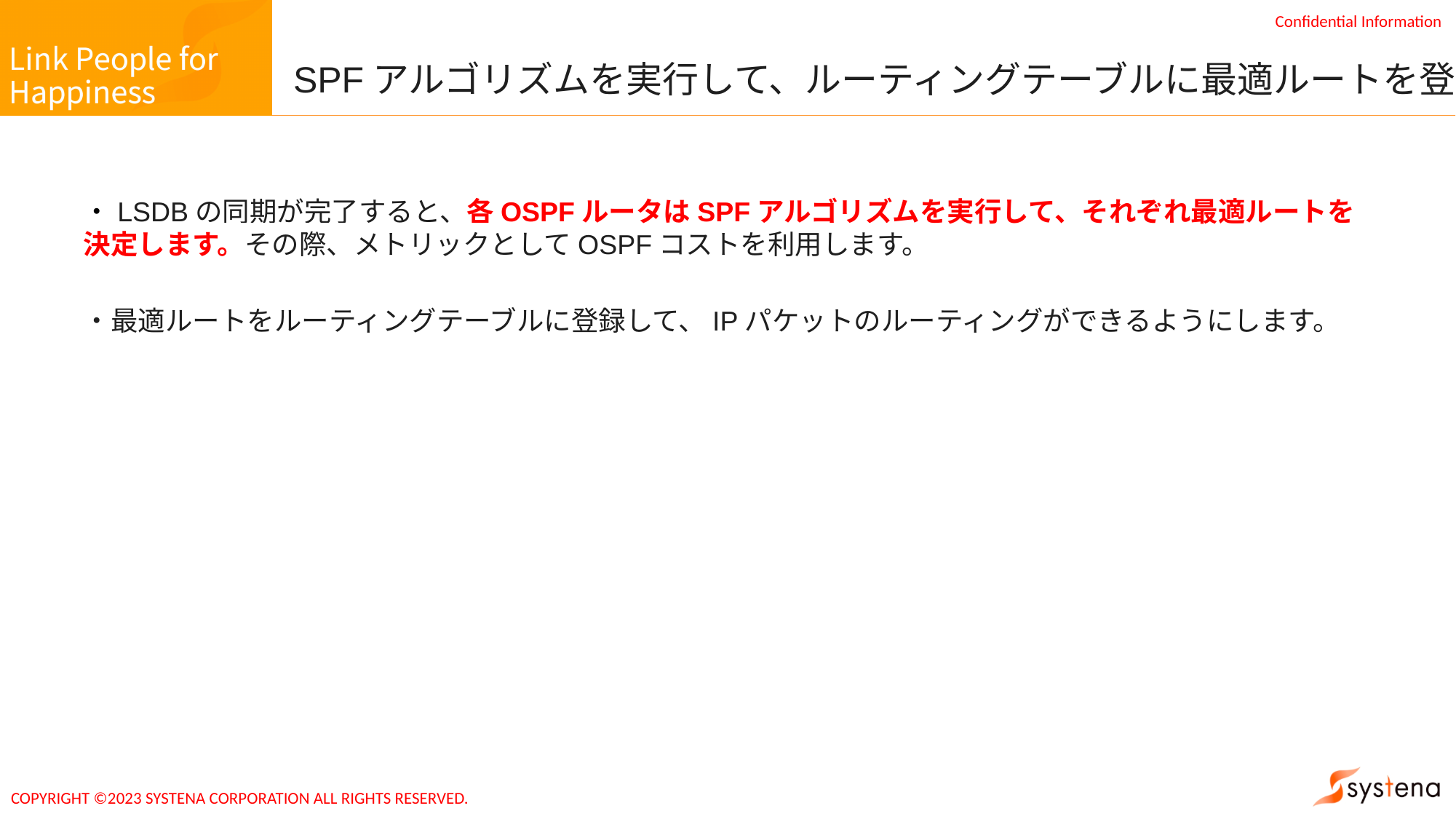

# SPFアルゴリズムを実行して、ルーティングテーブルに最適ルートを登録
・LSDBの同期が完了すると、各OSPFルータはSPFアルゴリズムを実行して、それぞれ最適ルートを決定します。その際、メトリックとしてOSPFコストを利用します。

・最適ルートをルーティングテーブルに登録して、IPパケットのルーティングができるようにします。